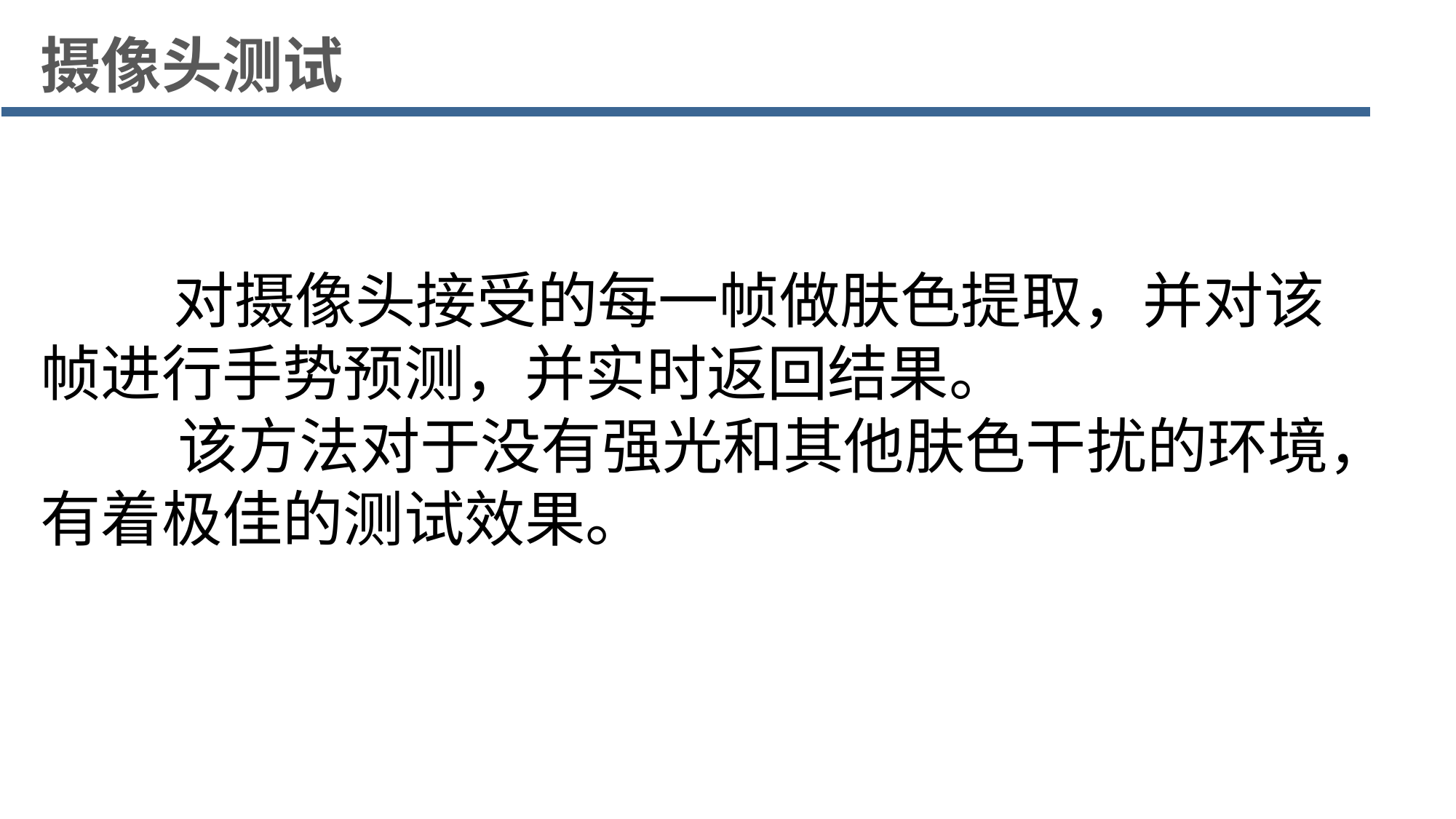

22
摄像头测试
             对摄像头接受的每一帧做肤色提取，并对该帧进行手势预测，并实时返回结果。
         该方法对于没有强光和其他肤色干扰的环境，有着极佳的测试效果。